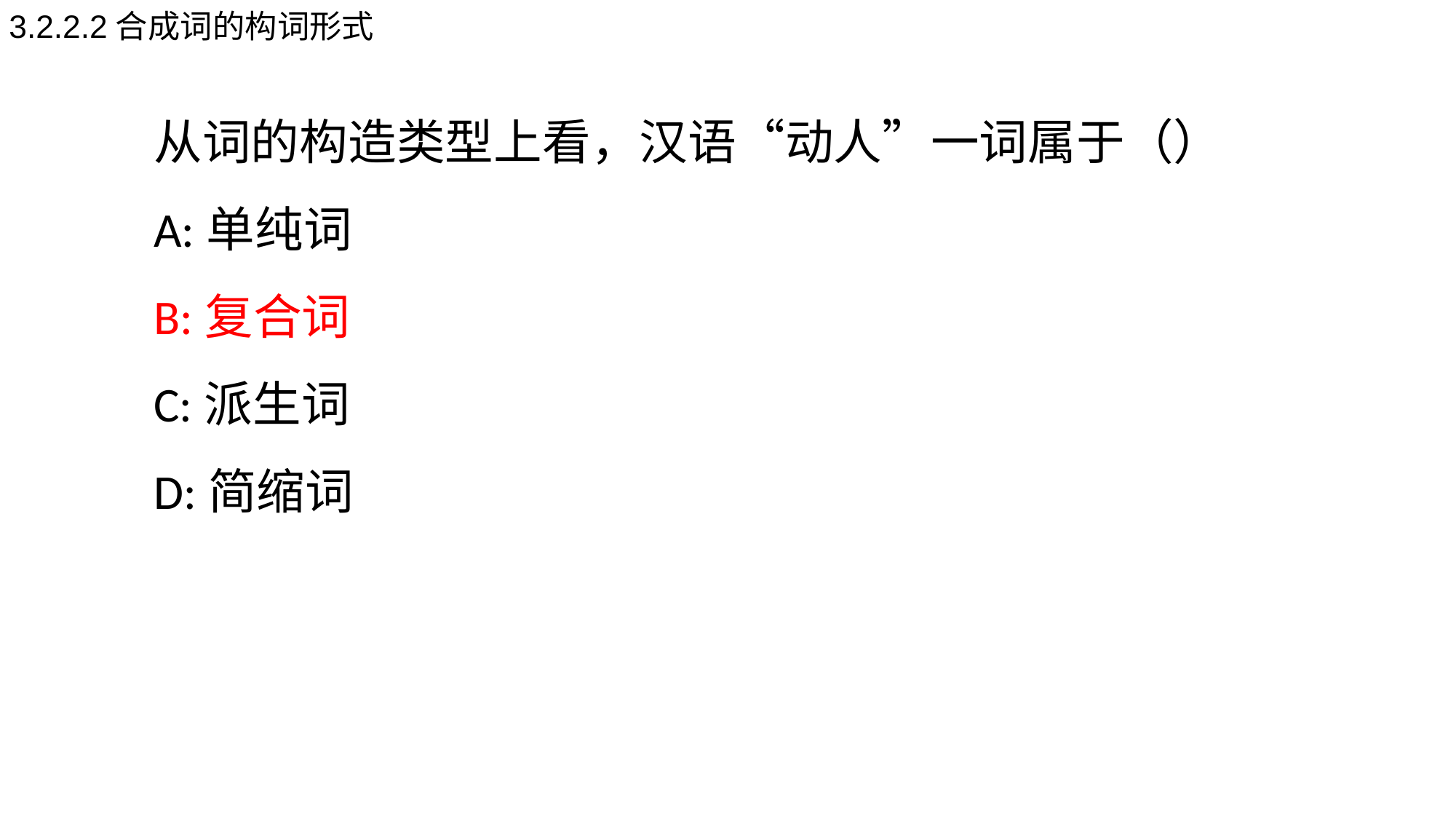

3.2.2.2合成词的构词形式
从词的构造类型上看，汉语“动人”一词属于（）
A:单纯词
B:复合词
C:派生词
D:简缩词